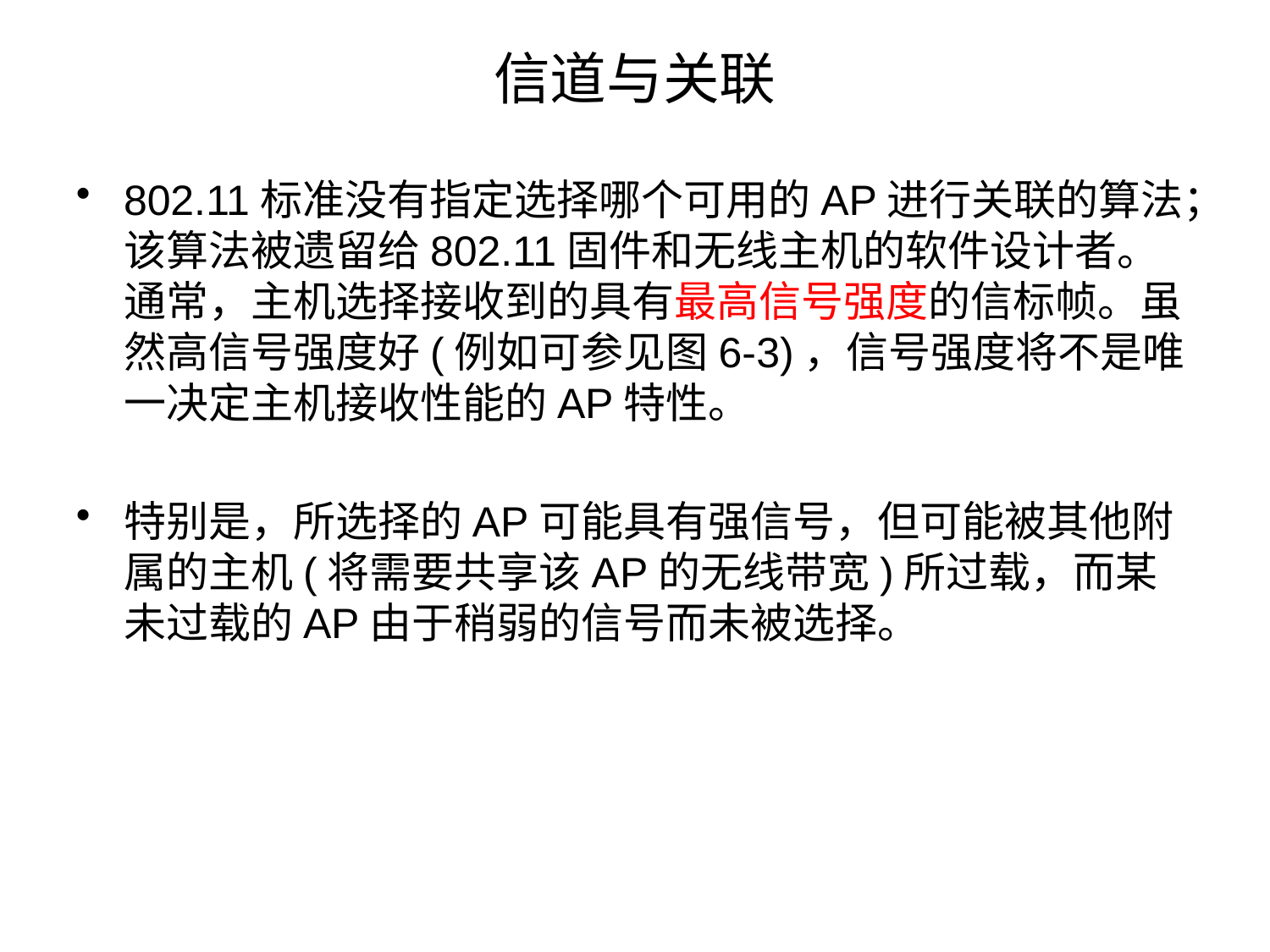

# 信道与关联
802.11标准没有指定选择哪个可用的AP进行关联的算法；该算法被遗留给802.11固件和无线主机的软件设计者。通常，主机选择接收到的具有最高信号强度的信标帧。虽然高信号强度好(例如可参见图6-3)，信号强度将不是唯一决定主机接收性能的AP特性。

特别是，所选择的AP可能具有强信号，但可能被其他附属的主机(将需要共享该AP的无线带宽)所过载，而某未过载的AP由于稍弱的信号而未被选择。